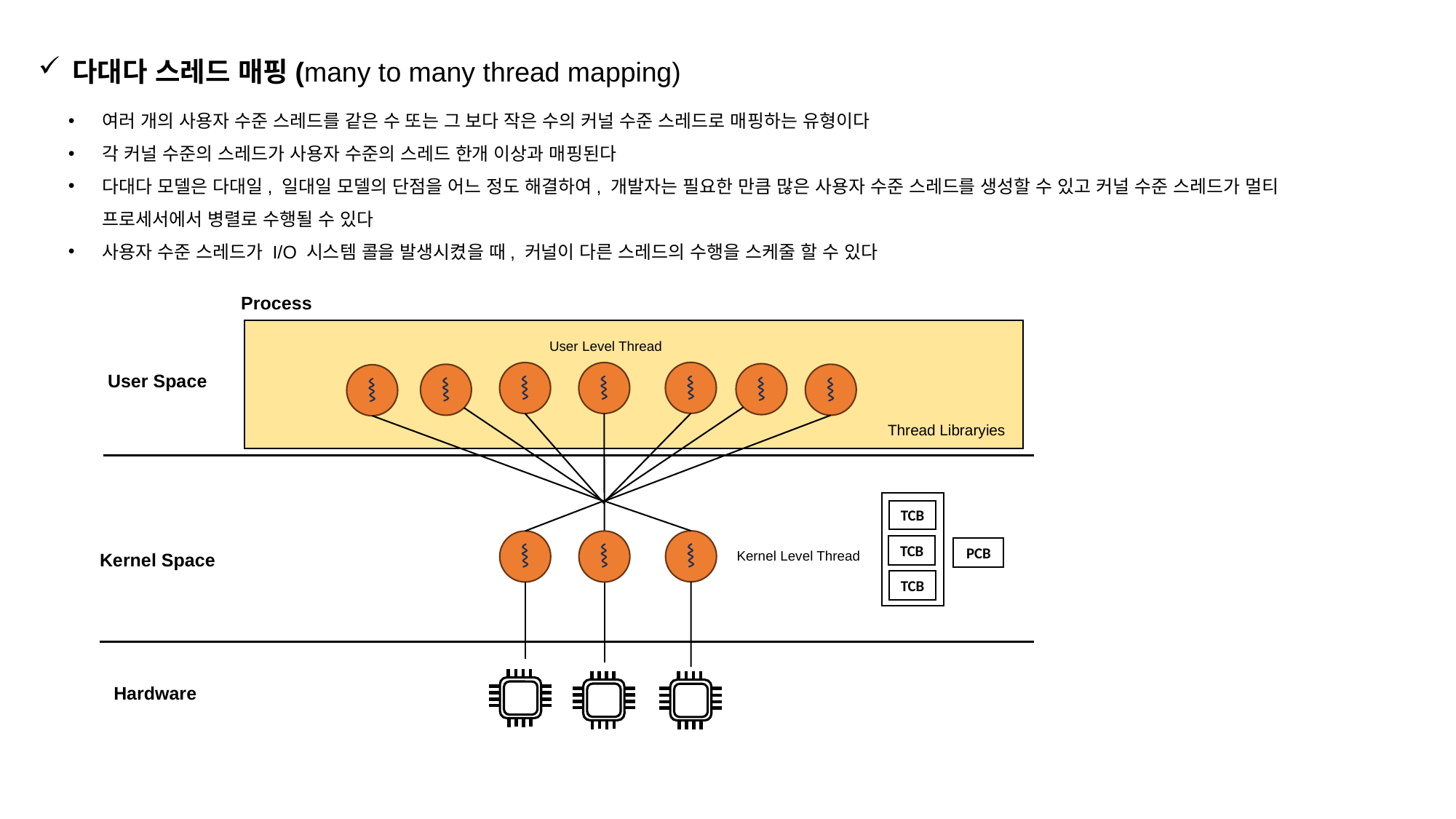

다대다 스레드 매핑(many to many thread mapping)
여러 개의 사용자 수준 스레드를 같은 수 또는 그 보다 작은 수의 커널 수준 스레드로 매핑하는 유형이다
각 커널 수준의 스레드가 사용자 수준의 스레드 한개 이상과 매핑된다
다대다 모델은 다대일, 일대일 모델의 단점을 어느 정도 해결하여, 개발자는 필요한 만큼 많은 사용자 수준 스레드를 생성할 수 있고 커널 수준 스레드가 멀티 프로세서에서 병렬로 수행될 수 있다
사용자 수준 스레드가 I/O 시스템 콜을 발생시켰을 때, 커널이 다른 스레드의 수행을 스케줄 할 수 있다
Process

User Level Thread

User Space

Thread Libraryies

TCB

TCB
PCB
Kernel Level Thread
Kernel Space

TCB

Hardware